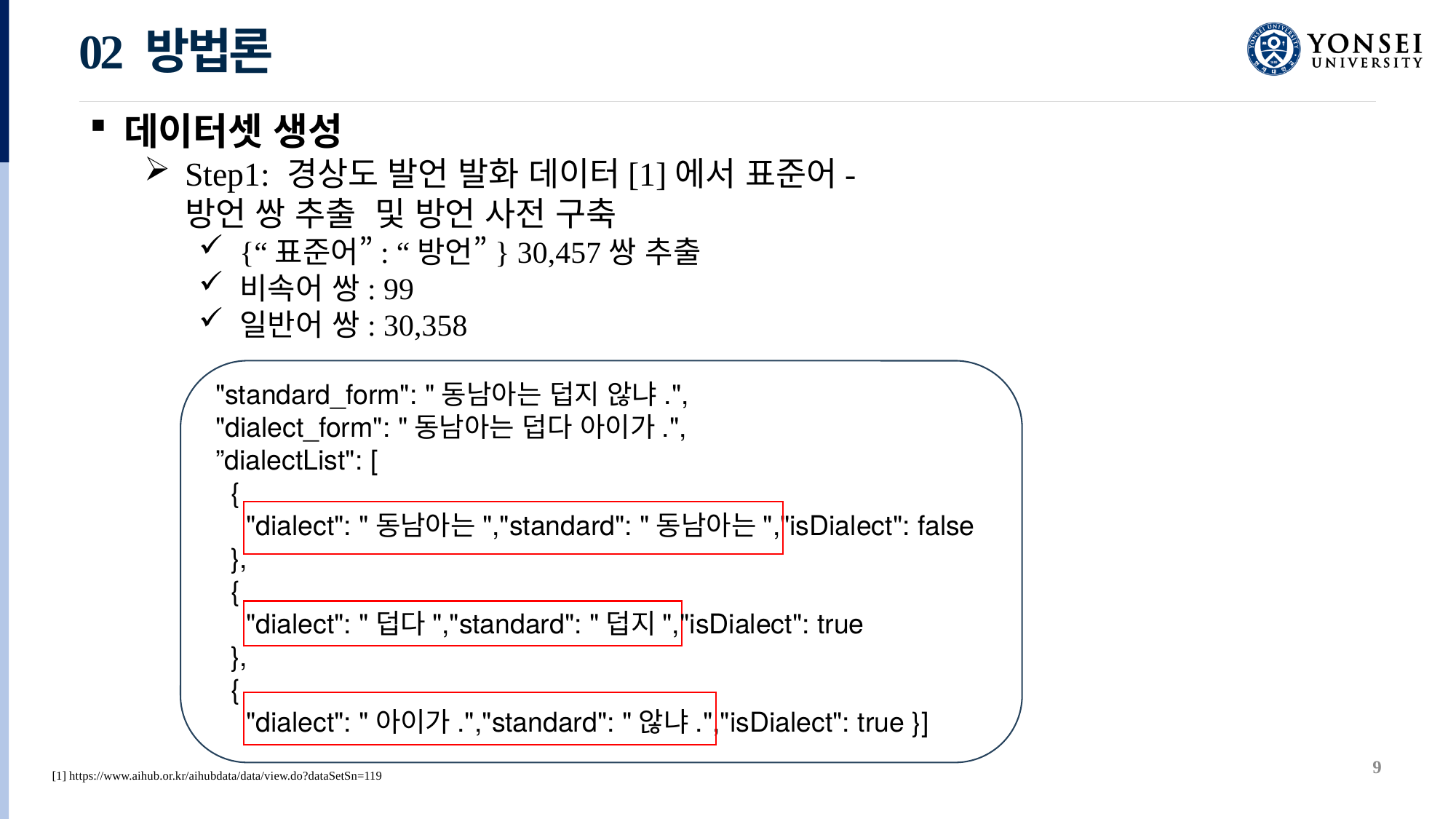

02 방법론
데이터셋 생성
Step1: 경상도 발언 발화 데이터[1]에서 표준어-방언 쌍 추출  및 방언 사전 구축
{“표준어”: “방언”} 30,457쌍 추출
비속어 쌍: 99
일반어 쌍: 30,358

  "standard_form": "동남아는 덥지 않냐.",
  "dialect_form": "동남아는 덥다 아이가.",
  ”dialectList": [
    {
      "dialect": "동남아는","standard": "동남아는","isDialect": false
    },
    {
      "dialect": "덥다","standard": "덥지","isDialect": true
    },
    {
      "dialect": "아이가.","standard": "않냐.","isDialect": true }]

9
[1] https://www.aihub.or.kr/aihubdata/data/view.do?dataSetSn=119